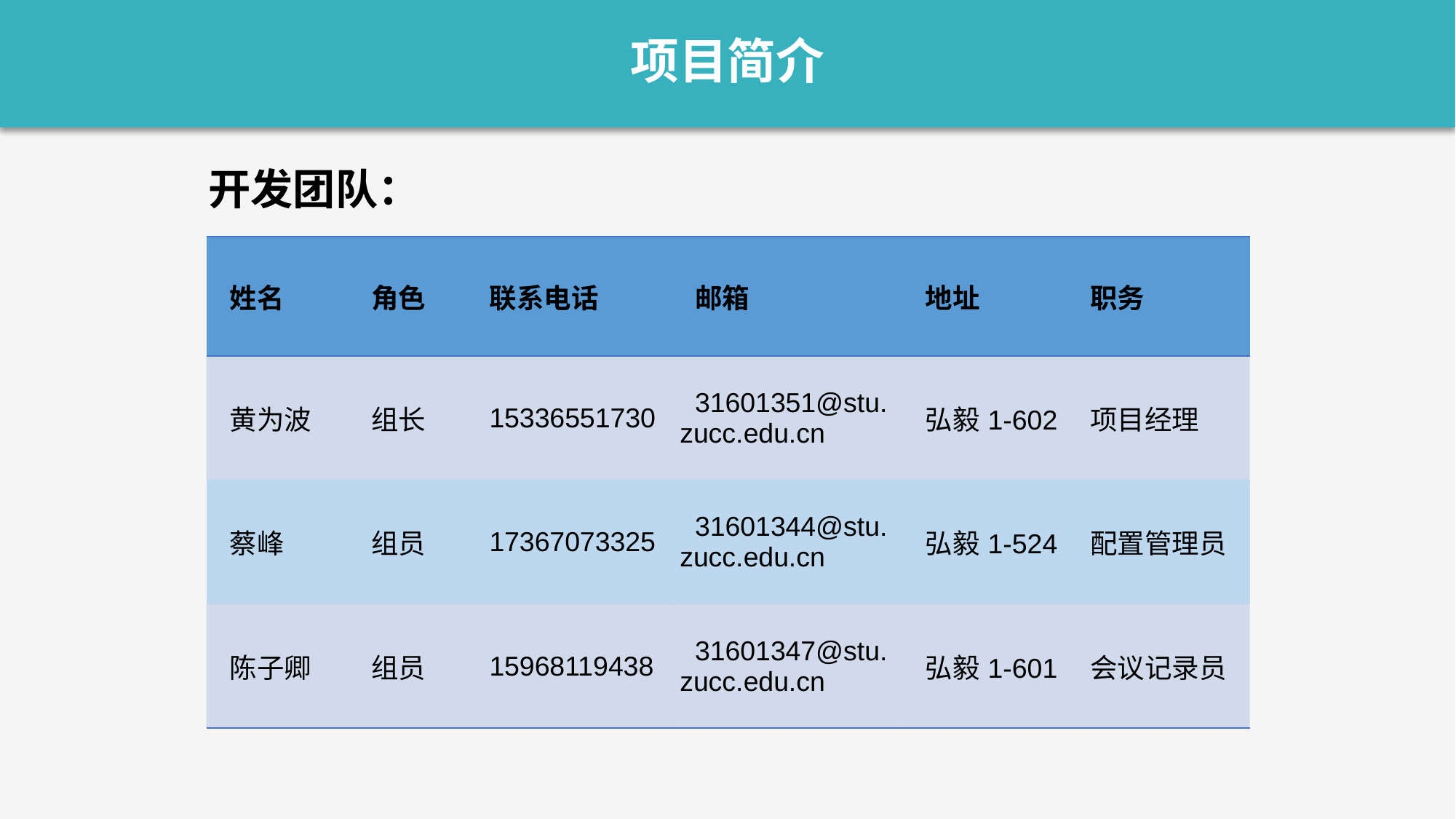

项目简介
开发团队：
| 姓名 | 角色 | 联系电话 | 邮箱 | 地址 | 职务 |
| --- | --- | --- | --- | --- | --- |
| 黄为波 | 组长 | 15336551730 | 31601351@stu.zucc.edu.cn | 弘毅1-602 | 项目经理 |
| 蔡峰 | 组员 | 17367073325 | 31601344@stu.zucc.edu.cn | 弘毅1-524 | 配置管理员 |
| 陈子卿 | 组员 | 15968119438 | 31601347@stu.zucc.edu.cn | 弘毅1-601 | 会议记录员 |